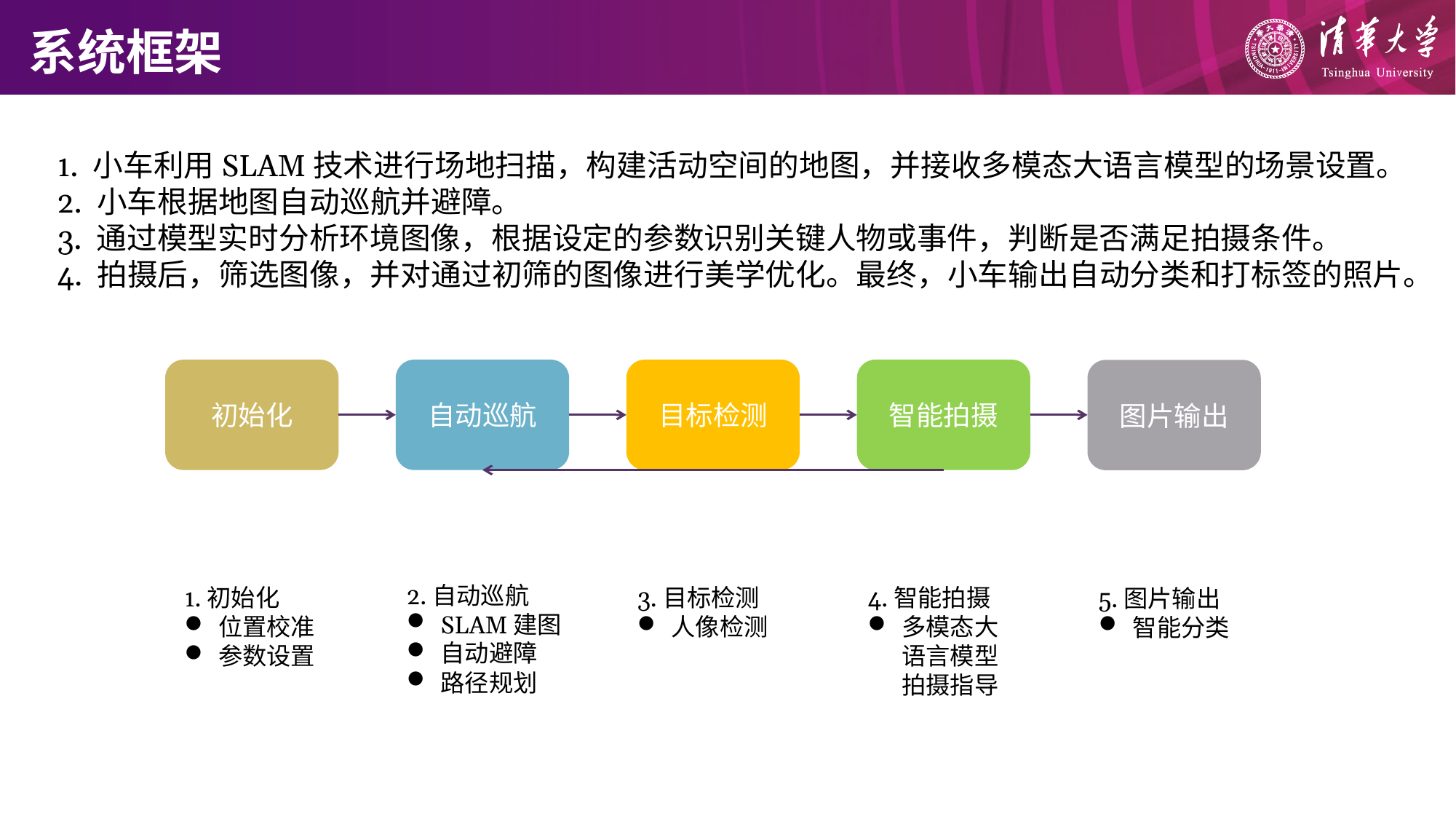

系统框架
1. 小车利用SLAM技术进行场地扫描，构建活动空间的地图，并接收多模态大语言模型的场景设置。
2. 小车根据地图自动巡航并避障。
3. 通过模型实时分析环境图像，根据设定的参数识别关键人物或事件，判断是否满足拍摄条件。
4. 拍摄后，筛选图像，并对通过初筛的图像进行美学优化。最终，小车输出自动分类和打标签的照片。
初始化
自动巡航
目标检测
智能拍摄
图片输出
2.自动巡航
SLAM建图
自动避障
路径规划
1.初始化
位置校准
参数设置
3.目标检测
人像检测
4.智能拍摄
多模态大语言模型拍摄指导
5.图片输出
智能分类